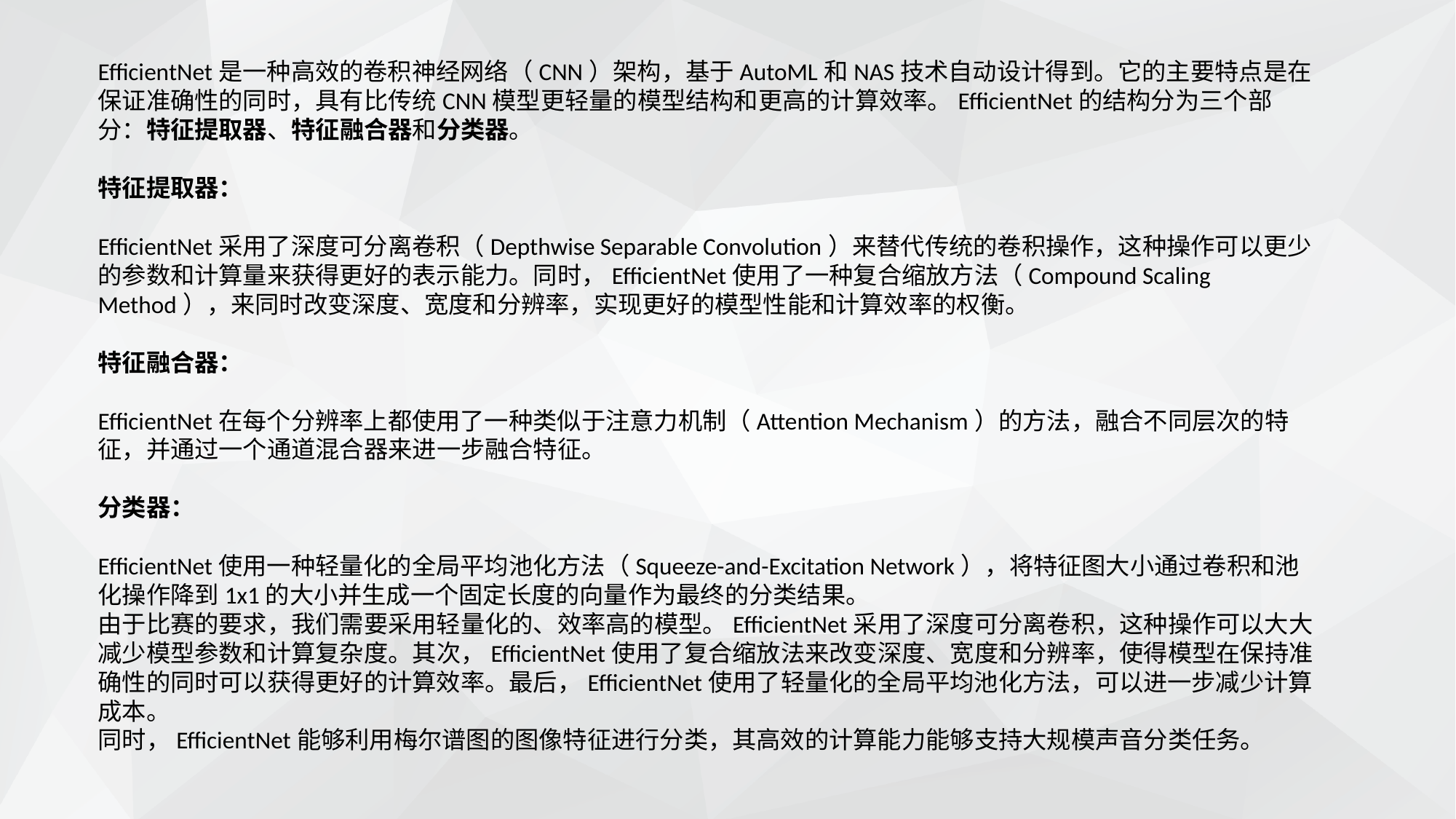

EfficientNet是一种高效的卷积神经网络（CNN）架构，基于AutoML和NAS技术自动设计得到。它的主要特点是在保证准确性的同时，具有比传统CNN模型更轻量的模型结构和更高的计算效率。EfficientNet的结构分为三个部分：特征提取器、特征融合器和分类器。

特征提取器：

EfficientNet采用了深度可分离卷积（Depthwise Separable Convolution）来替代传统的卷积操作，这种操作可以更少的参数和计算量来获得更好的表示能力。同时，EfficientNet使用了一种复合缩放方法（Compound Scaling Method），来同时改变深度、宽度和分辨率，实现更好的模型性能和计算效率的权衡。

特征融合器：

EfficientNet在每个分辨率上都使用了一种类似于注意力机制（Attention Mechanism）的方法，融合不同层次的特征，并通过一个通道混合器来进一步融合特征。

分类器：

EfficientNet使用一种轻量化的全局平均池化方法（Squeeze-and-Excitation Network），将特征图大小通过卷积和池化操作降到1x1的大小并生成一个固定长度的向量作为最终的分类结果。
由于比赛的要求，我们需要采用轻量化的、效率高的模型。EfficientNet采用了深度可分离卷积，这种操作可以大大减少模型参数和计算复杂度。其次，EfficientNet使用了复合缩放法来改变深度、宽度和分辨率，使得模型在保持准确性的同时可以获得更好的计算效率。最后，EfficientNet使用了轻量化的全局平均池化方法，可以进一步减少计算成本。
同时，EfficientNet能够利用梅尔谱图的图像特征进行分类，其高效的计算能力能够支持大规模声音分类任务。